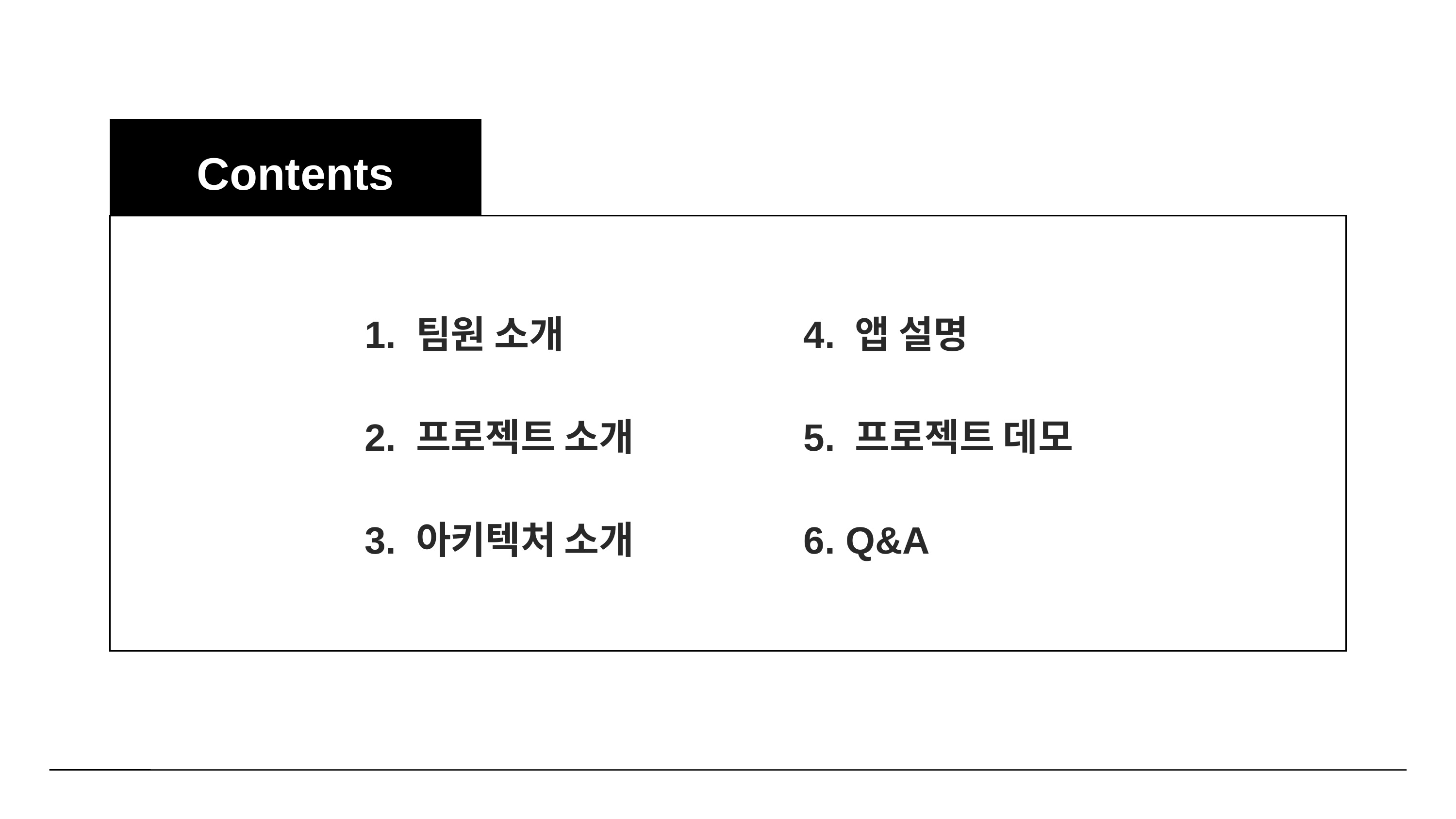

Contents

1. 팀원 소개
4. 앱 설명
2. 프로젝트 소개
5. 프로젝트 데모
3. 아키텍처 소개
6. Q&A